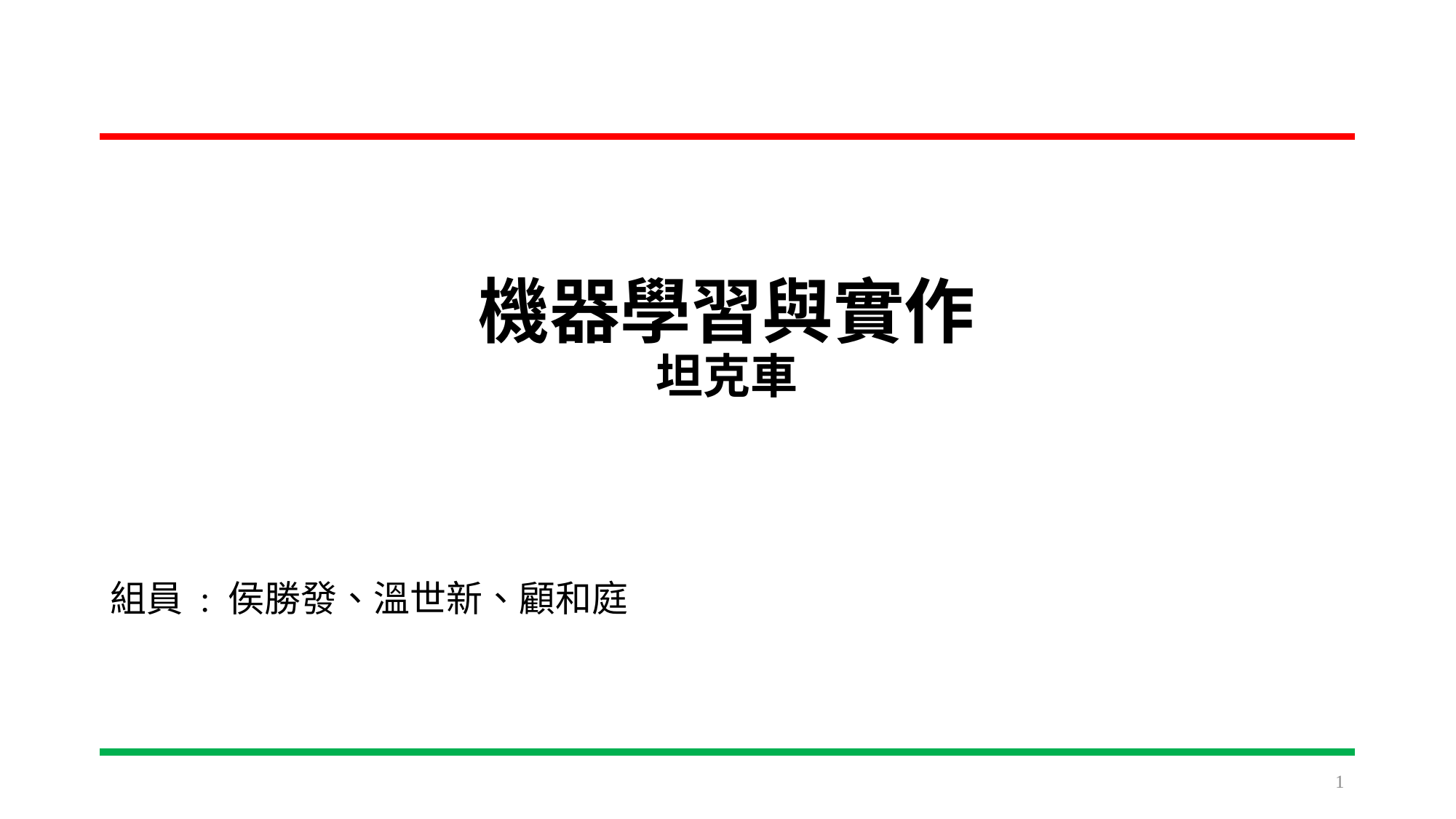

# 機器學習與實作 坦克車
組員 : 侯勝發、溫世新、顧和庭

1